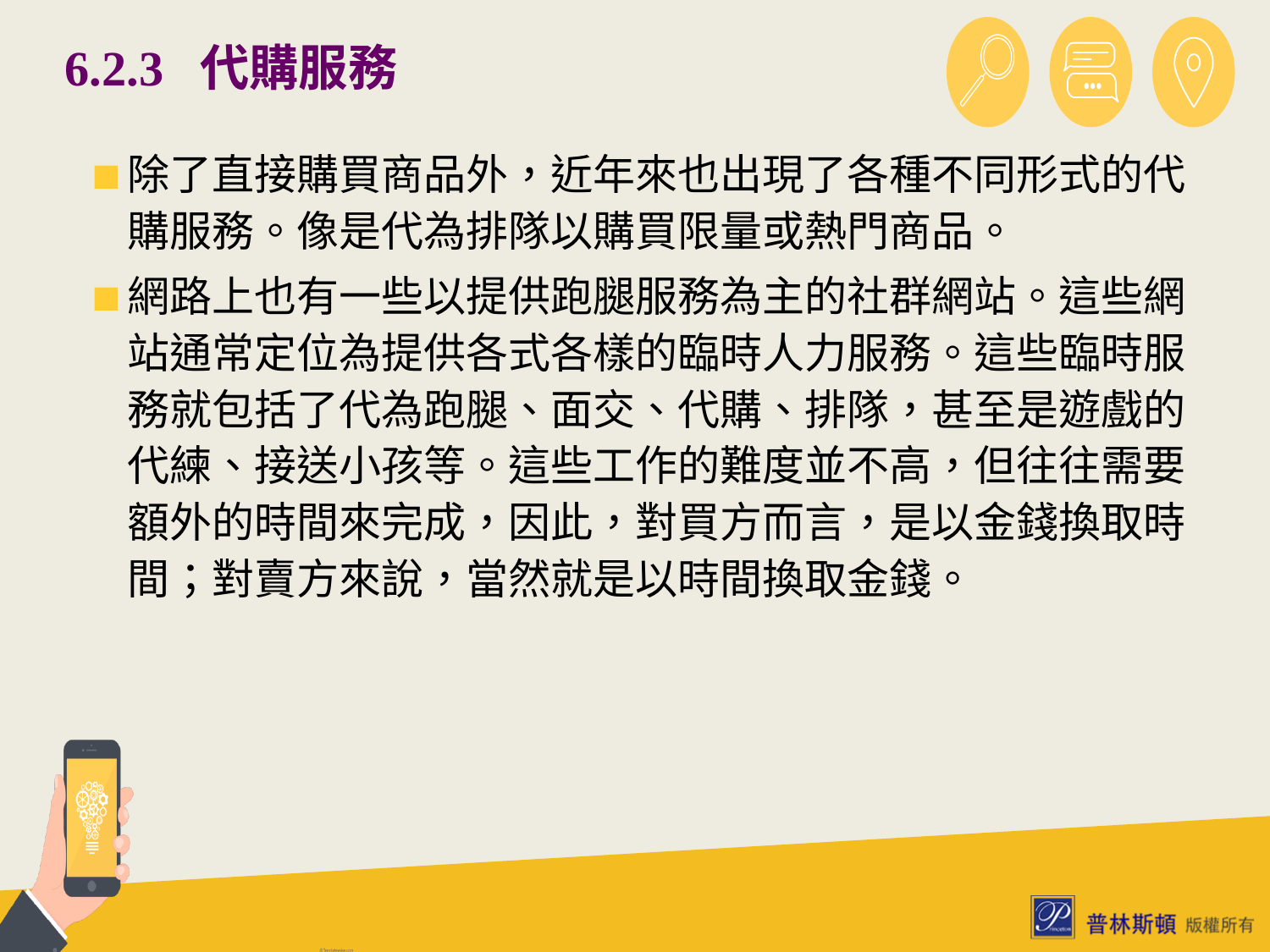

# 6.2.3  代購服務
除了直接購買商品外，近年來也出現了各種不同形式的代購服務。像是代為排隊以購買限量或熱門商品。
網路上也有一些以提供跑腿服務為主的社群網站。這些網站通常定位為提供各式各樣的臨時人力服務。這些臨時服務就包括了代為跑腿、面交、代購、排隊，甚至是遊戲的代練、接送小孩等。這些工作的難度並不高，但往往需要額外的時間來完成，因此，對買方而言，是以金錢換取時間；對賣方來說，當然就是以時間換取金錢。